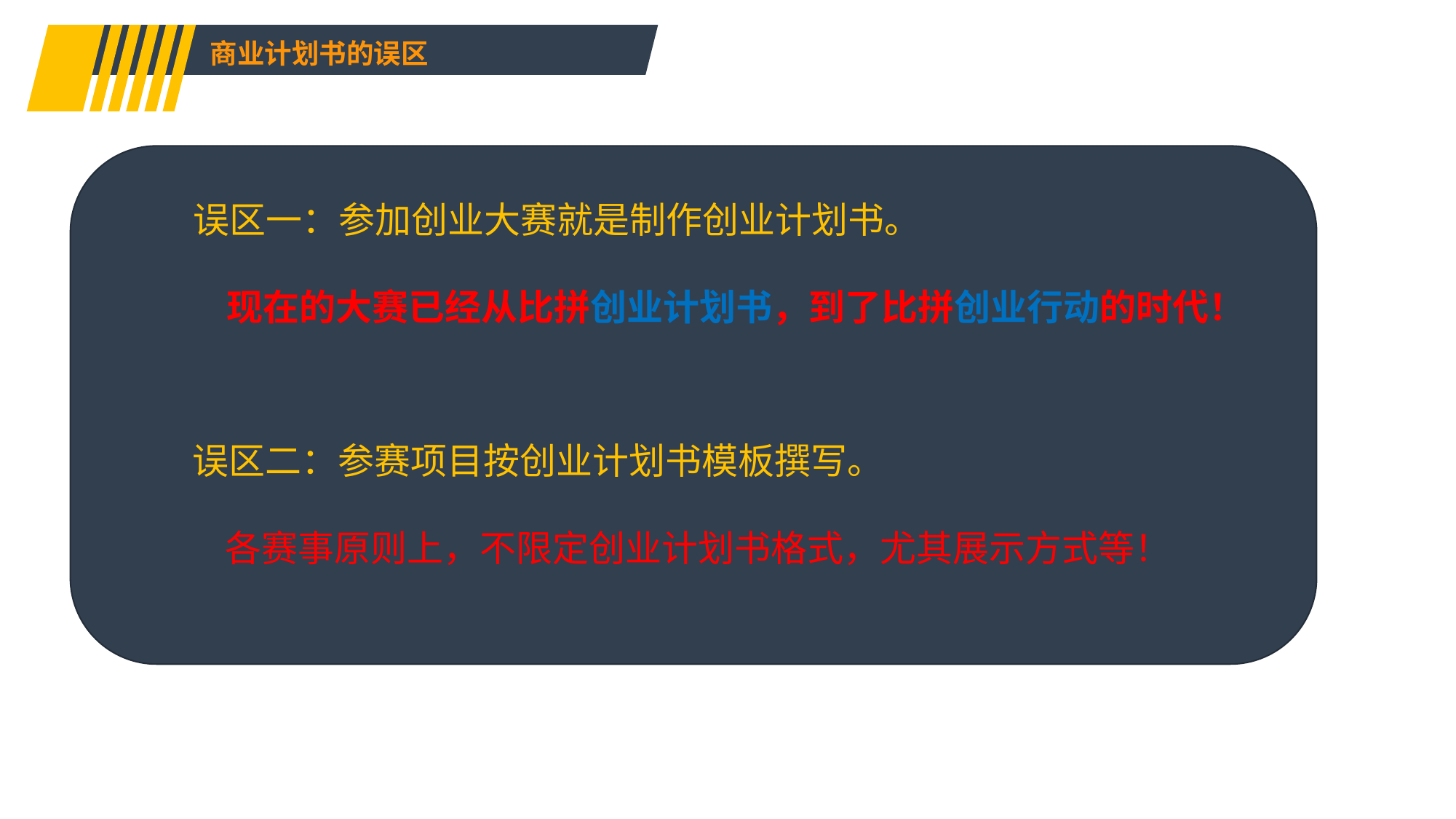

商业计划书的误区

误区一：参加创业大赛就是制作创业计划书。

   现在的大赛已经从比拼创业计划书，到了比拼创业行动的时代！
误区二：参赛项目按创业计划书模板撰写。

   各赛事原则上，不限定创业计划书格式，尤其展示方式等！